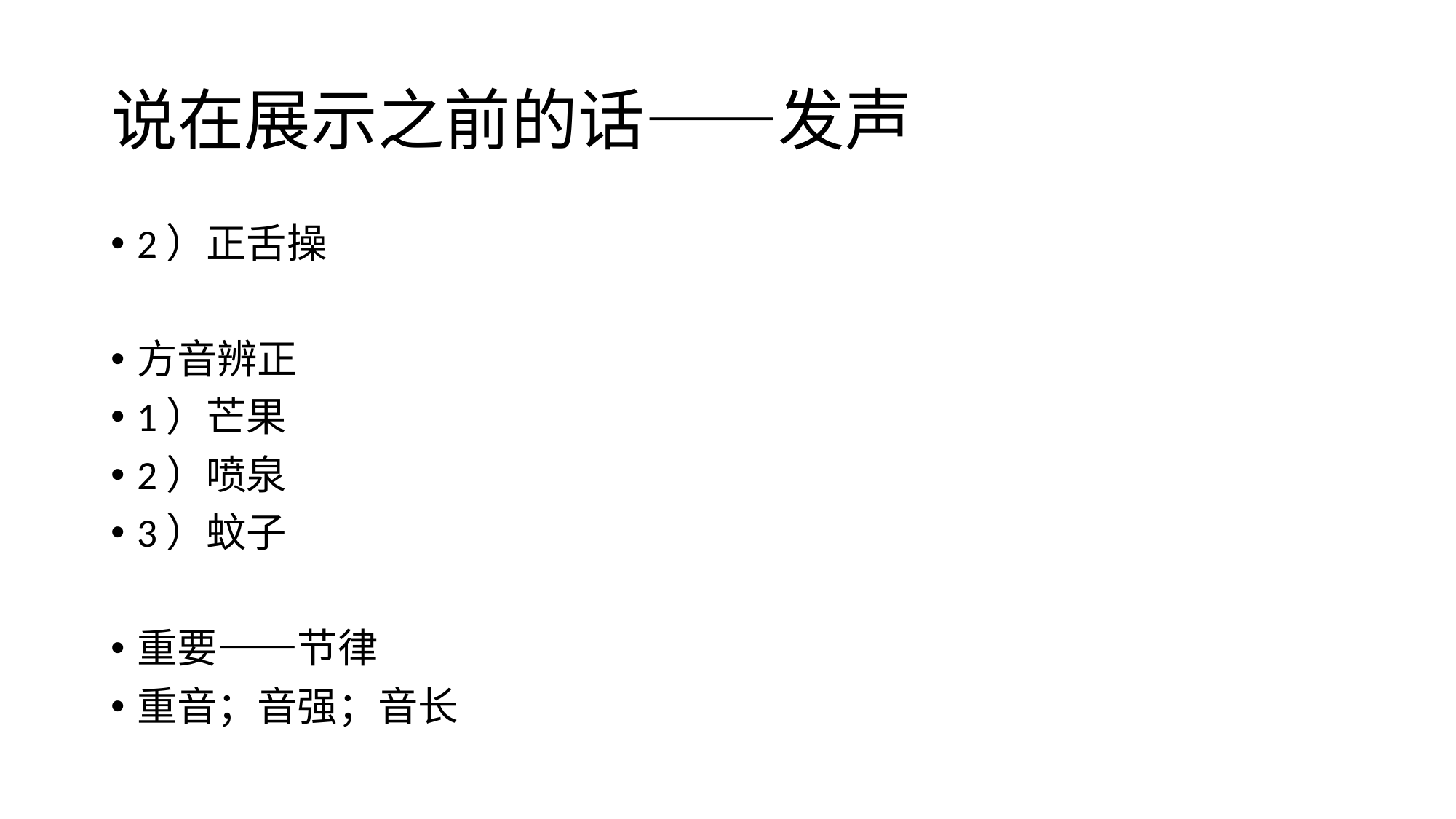

# 说在展示之前的话——发声
2）正舌操

方音辨正
1）芒果
2）喷泉
3）蚊子

重要——节律
重音；音强；音长